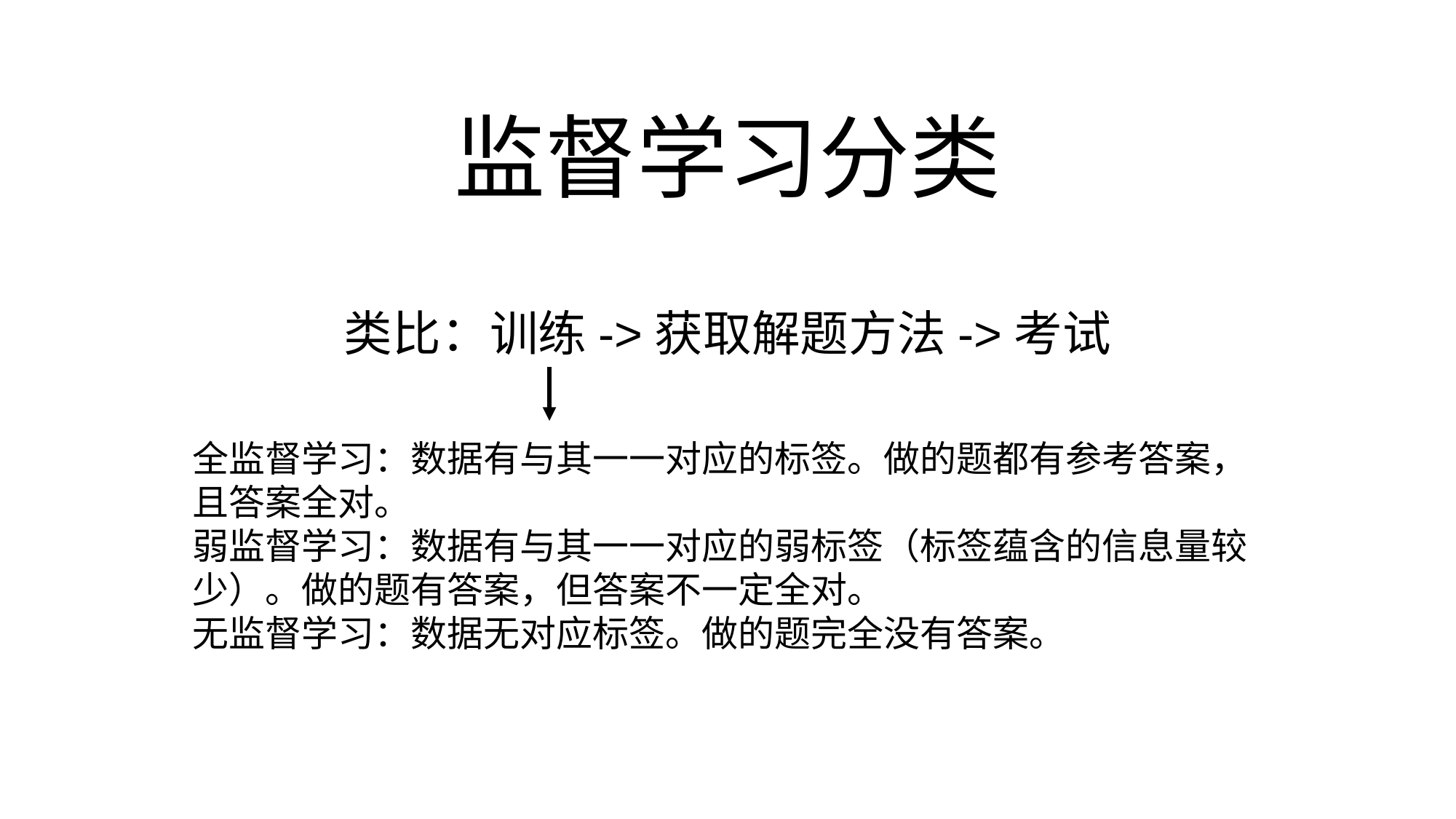

# 监督学习分类 类比：训练->获取解题方法->考试
全监督学习：数据有与其一一对应的标签。做的题都有参考答案， 且答案全对。
弱监督学习：数据有与其一一对应的弱标签（标签蕴含的信息量较少）。做的题有答案，但答案不一定全对。
无监督学习：数据无对应标签。做的题完全没有答案。